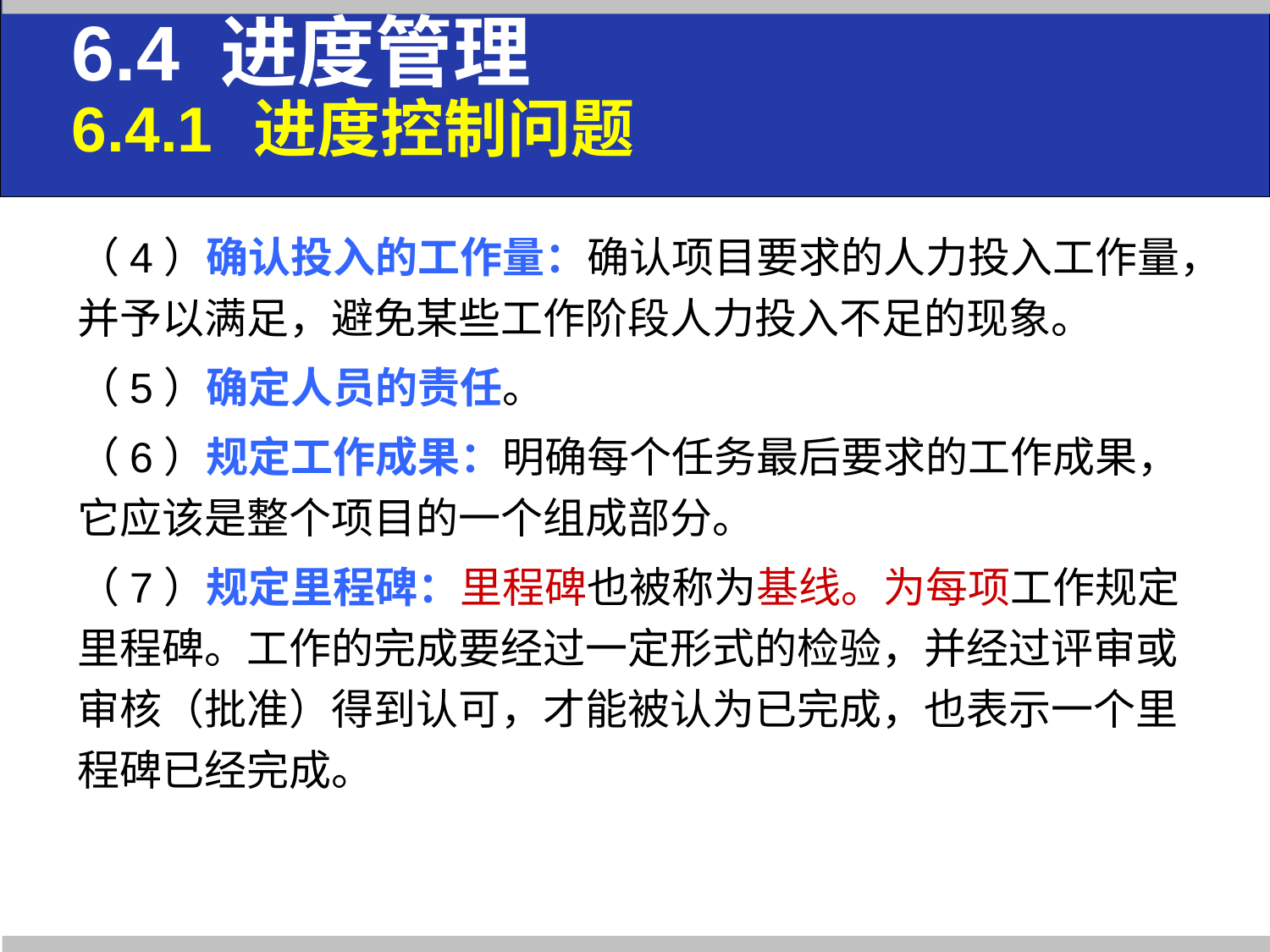

6.4 进度管理
6.4.1 进度控制问题
（4）确认投入的工作量：确认项目要求的人力投入工作量，并予以满足，避免某些工作阶段人力投入不足的现象。
（5）确定人员的责任。
（6）规定工作成果：明确每个任务最后要求的工作成果，它应该是整个项目的一个组成部分。
（7）规定里程碑：里程碑也被称为基线。为每项工作规定里程碑。工作的完成要经过一定形式的检验，并经过评审或审核（批准）得到认可，才能被认为已完成，也表示一个里程碑已经完成。
784